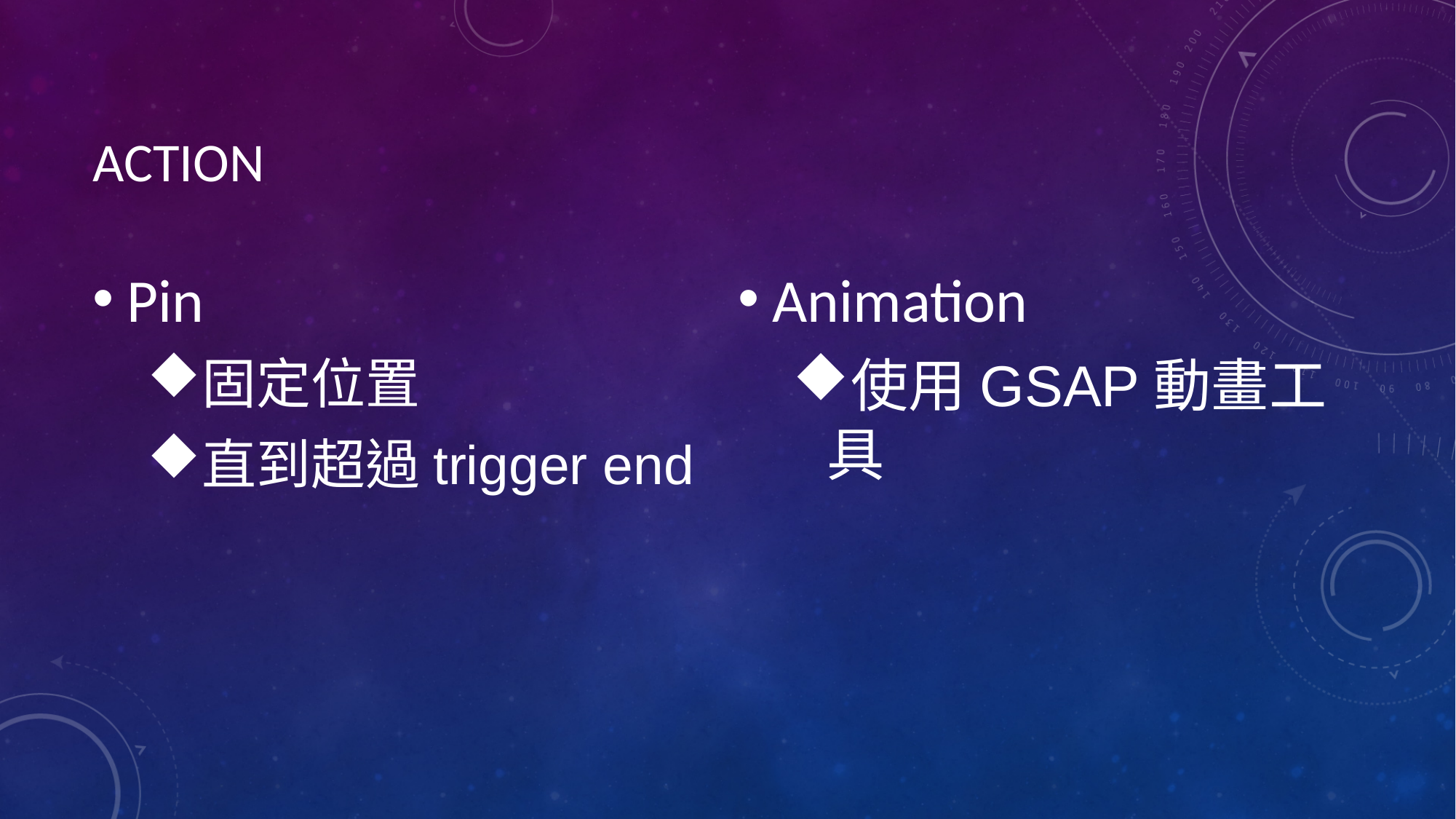

# ACtion
Pin
固定位置
直到超過trigger end
Animation
使用GSAP動畫工具